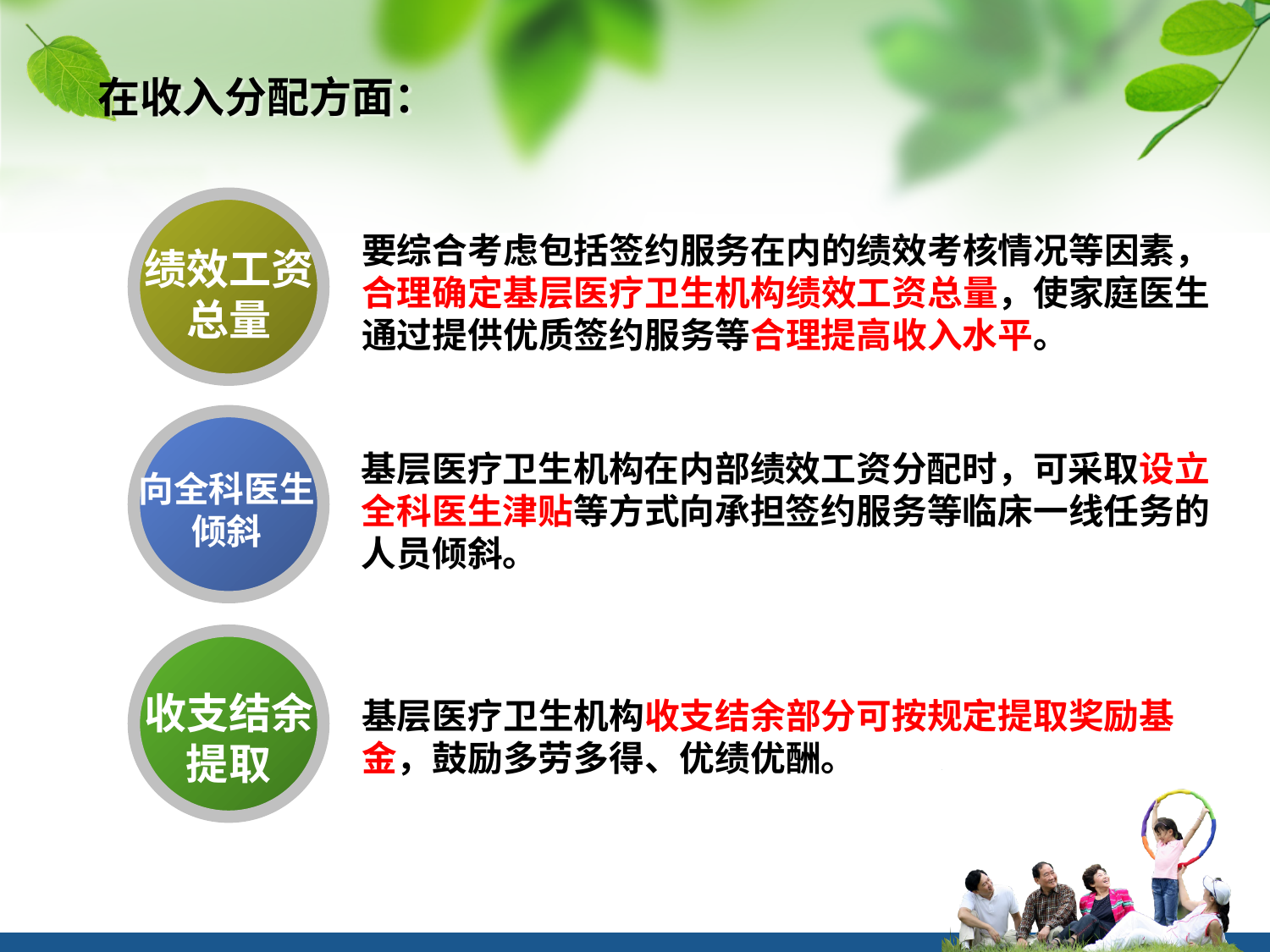

在收入分配方面：

绩效工资
总量

向全科医生
倾斜

收支结余
提取
要综合考虑包括签约服务在内的绩效考核情况等因素，合理确定基层医疗卫生机构绩效工资总量，使家庭医生通过提供优质签约服务等合理提高收入水平。
基层医疗卫生机构在内部绩效工资分配时，可采取设立全科医生津贴等方式向承担签约服务等临床一线任务的人员倾斜。
基层医疗卫生机构收支结余部分可按规定提取奖励基金，鼓励多劳多得、优绩优酬。